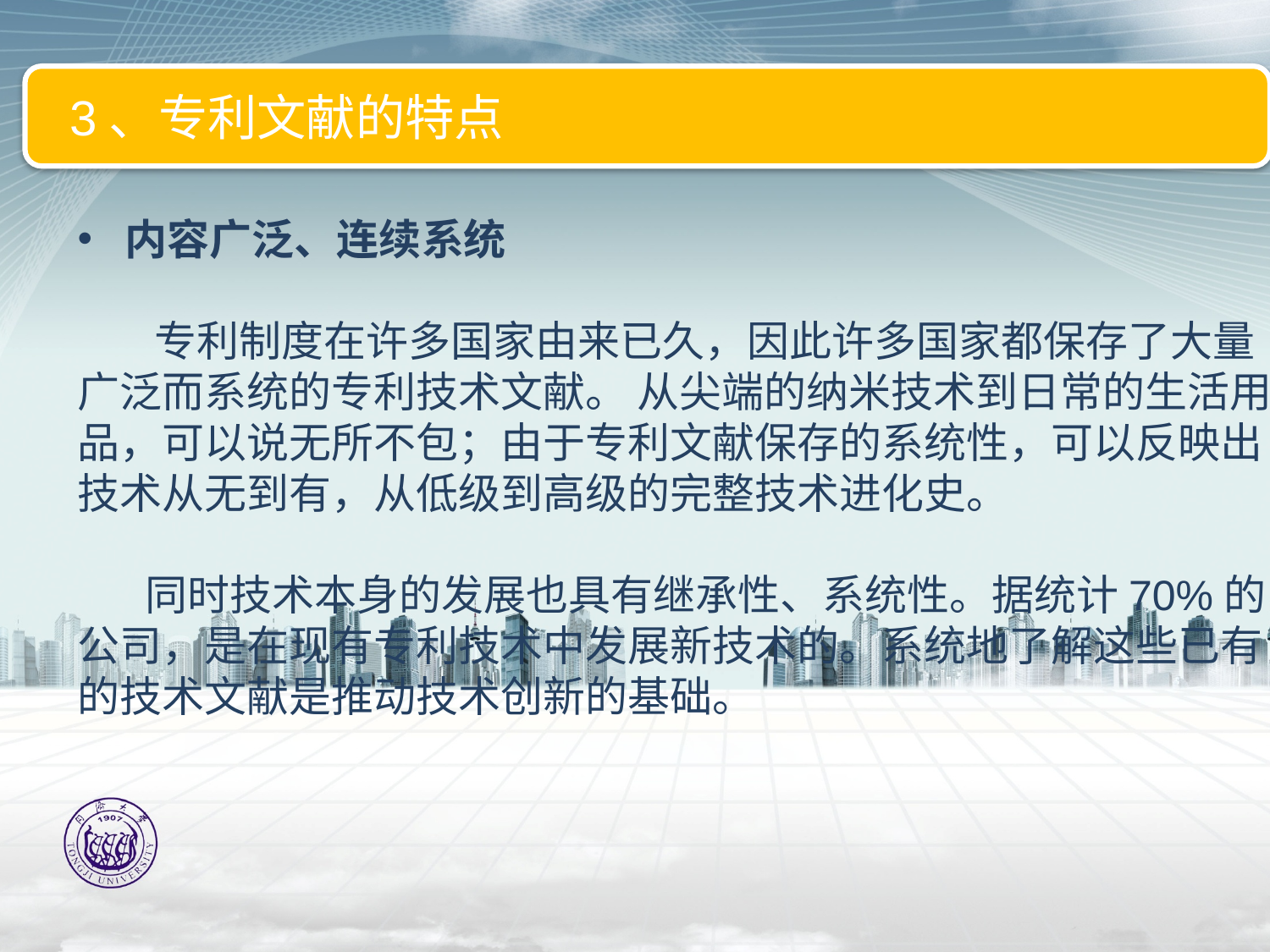

3、专利文献的特点
内容广泛、连续系统
       专利制度在许多国家由来已久，因此许多国家都保存了大量广泛而系统的专利技术文献。 从尖端的纳米技术到日常的生活用品，可以说无所不包；由于专利文献保存的系统性，可以反映出技术从无到有，从低级到高级的完整技术进化史。

      同时技术本身的发展也具有继承性、系统性。据统计70%的公司，是在现有专利技术中发展新技术的。系统地了解这些已有的技术文献是推动技术创新的基础。